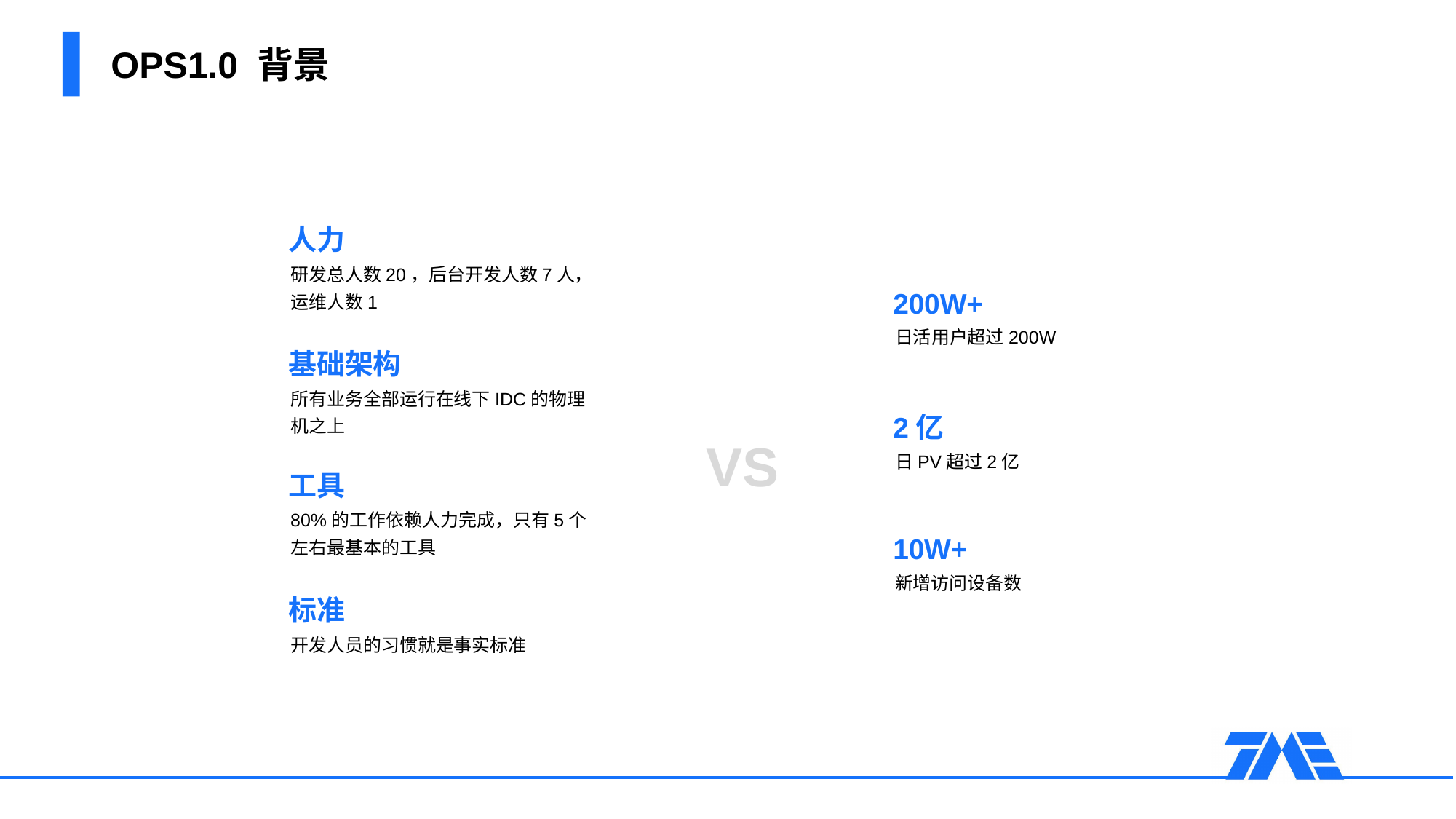

# OPS1.0 背景
人力
研发总人数20，后台开发人数7人，运维人数1
200W+
日活用户超过200W
基础架构
所有业务全部运行在线下IDC的物理机之上
2亿
VS
日PV超过2亿
工具
80%的工作依赖人力完成，只有5个左右最基本的工具
10W+
新增访问设备数
标准
开发人员的习惯就是事实标准